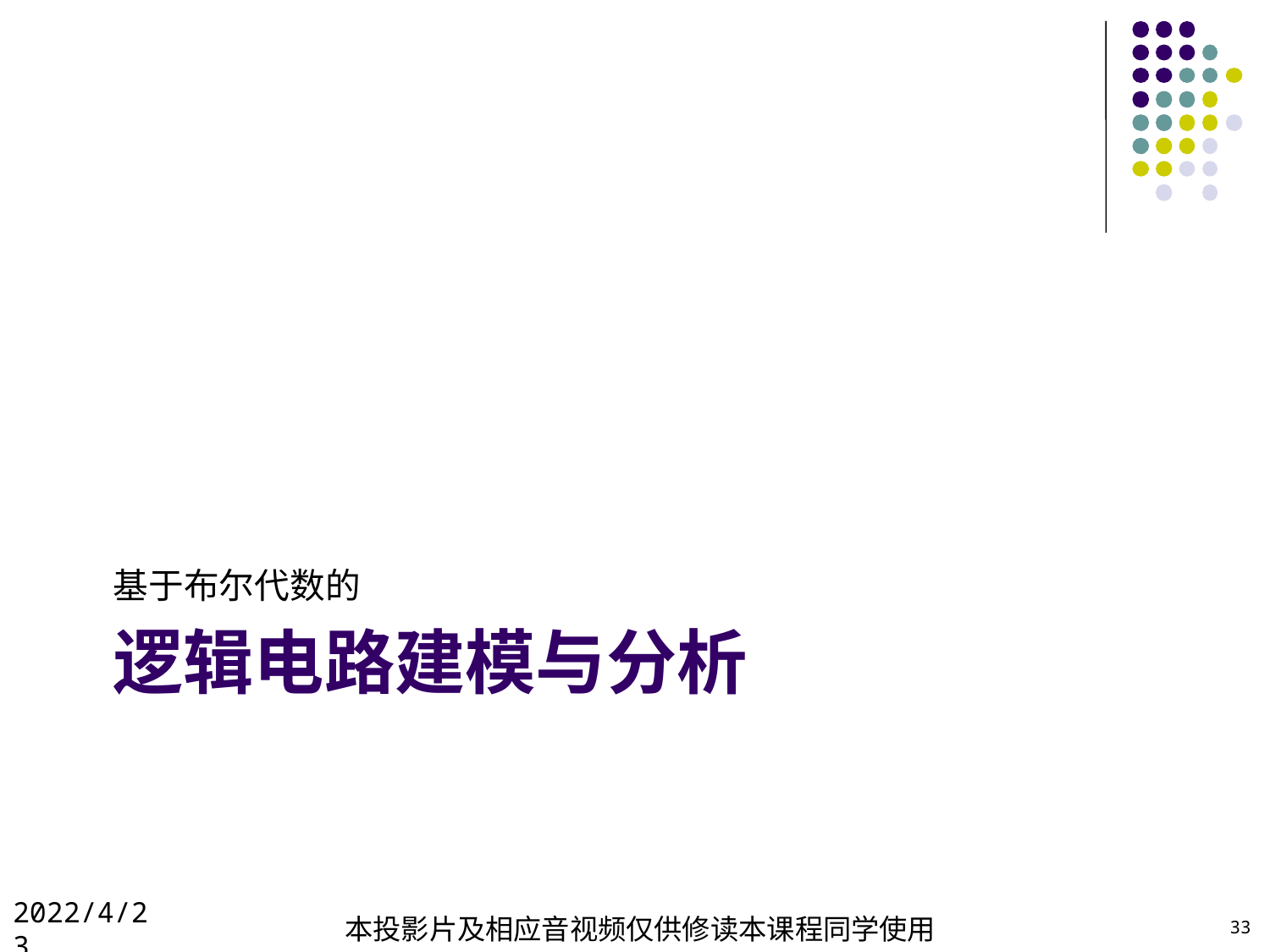

基于布尔代数的
# 逻辑电路建模与分析
2022/4/23
本投影片及相应音视频仅供修读本课程同学使用
33